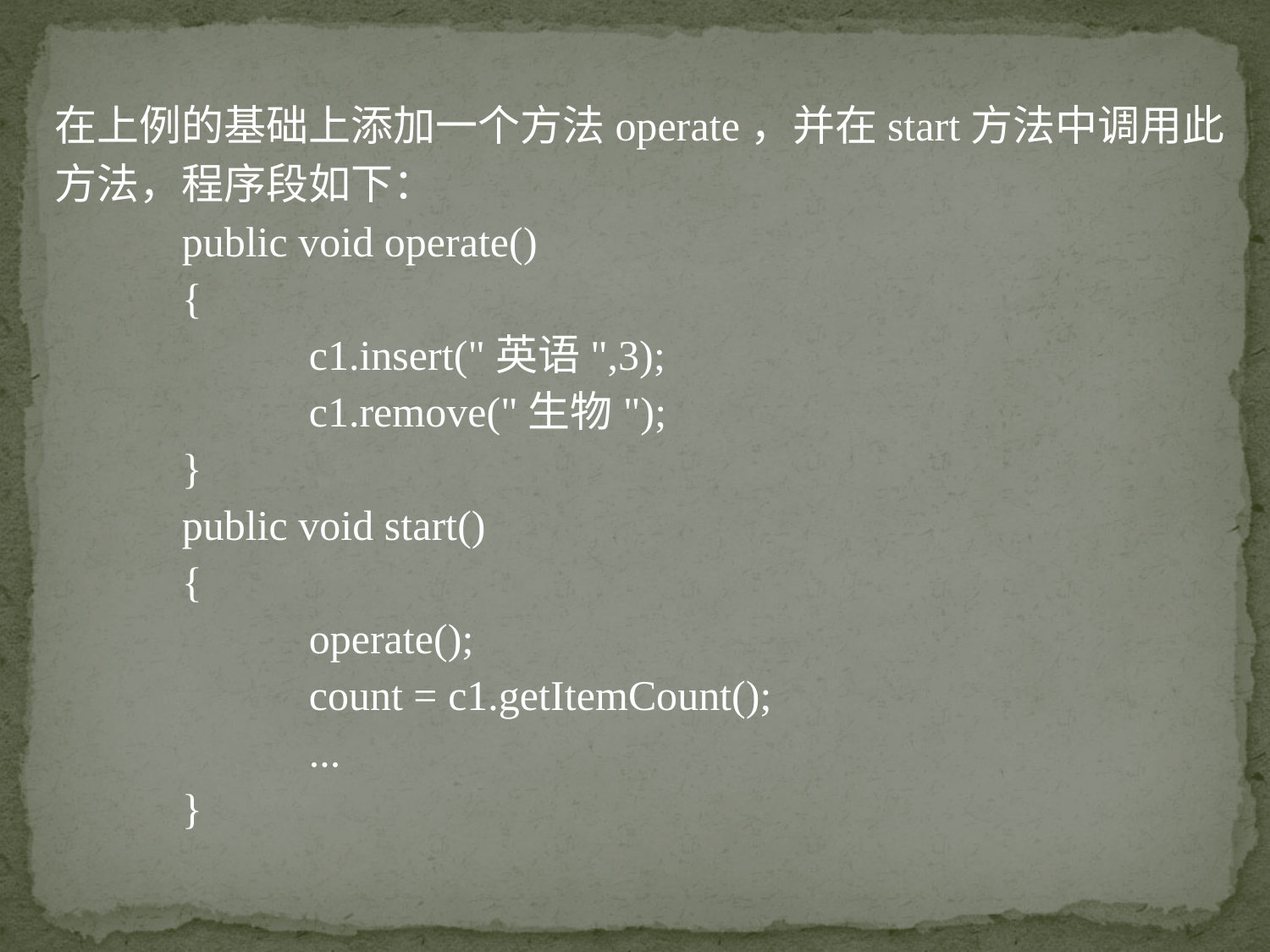

在上例的基础上添加一个方法operate，并在start方法中调用此方法，程序段如下：
	public void operate()
	{
		c1.insert("英语",3);
		c1.remove("生物");
	}
	public void start()
	{
		operate();
		count = c1.getItemCount();
		...
	}